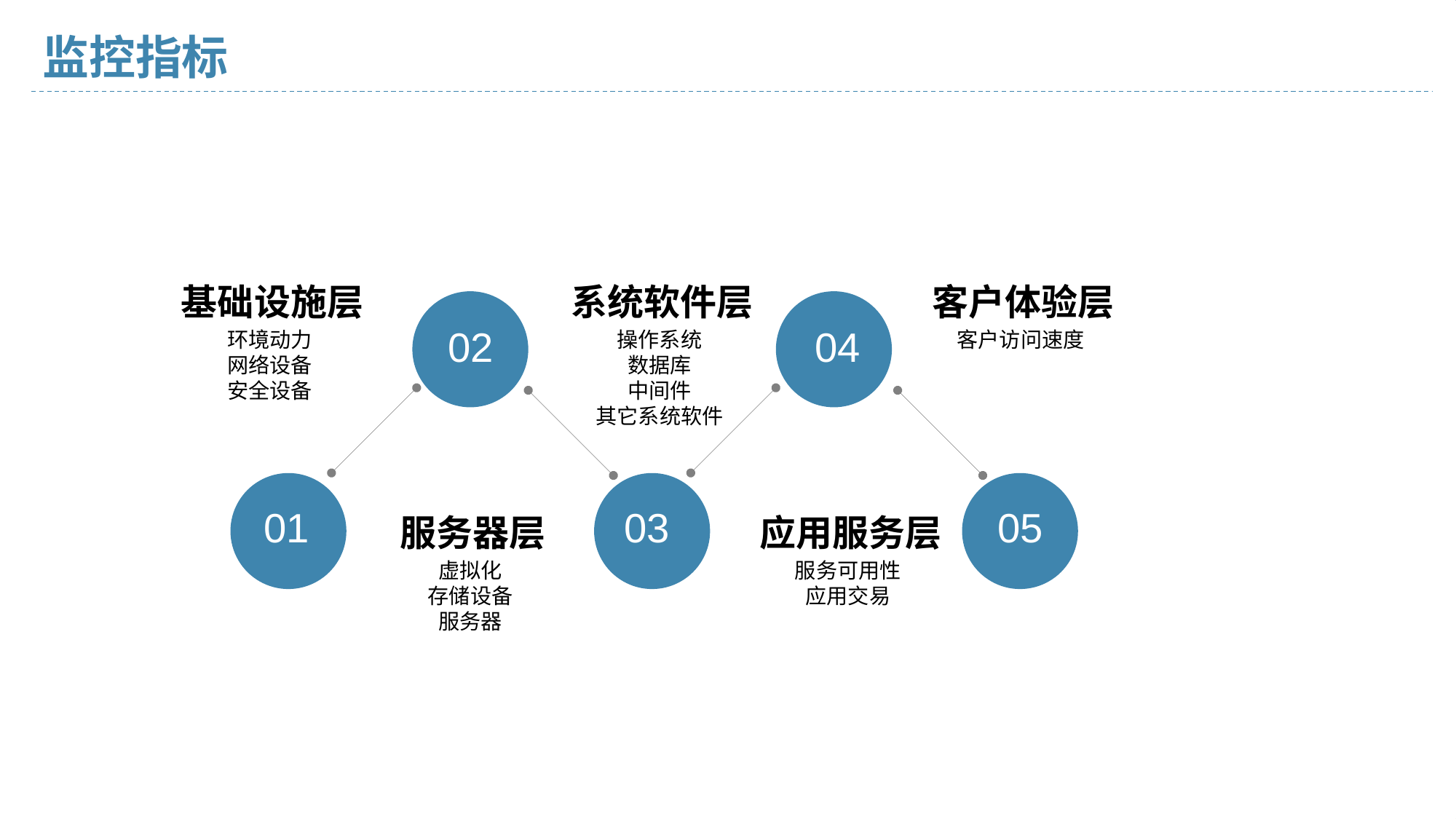

# 监控指标
基础设施层
环境动力
网络设备
安全设备
客户体验层
客户访问速度
系统软件层
操作系统
数据库
中间件
其它系统软件

02

04

03

05

01
服务器层
虚拟化
存储设备
服务器
应用服务层
服务可用性
应用交易